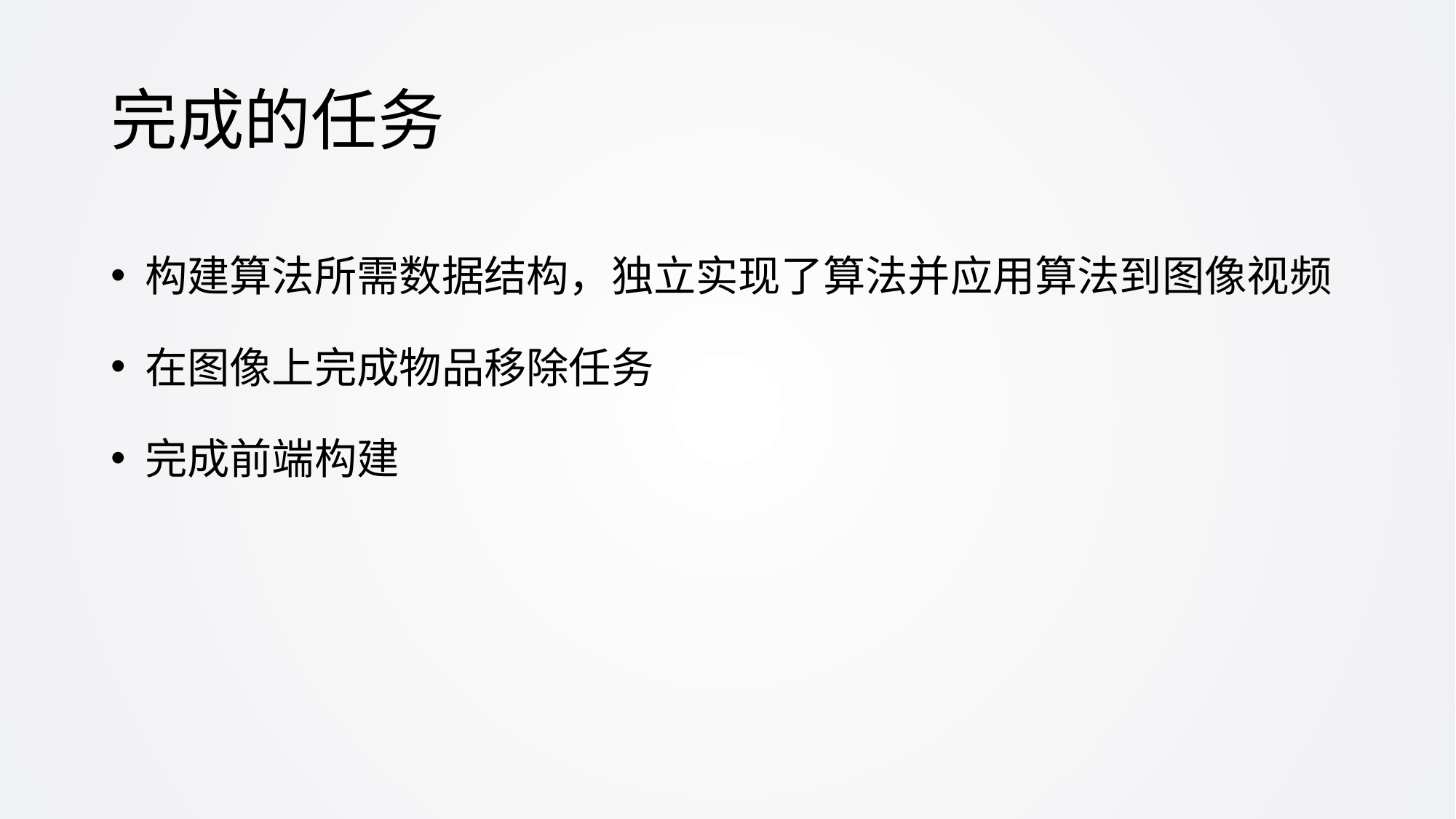

# 完成的任务
构建算法所需数据结构，独立实现了算法并应用算法到图像视频
在图像上完成物品移除任务
完成前端构建